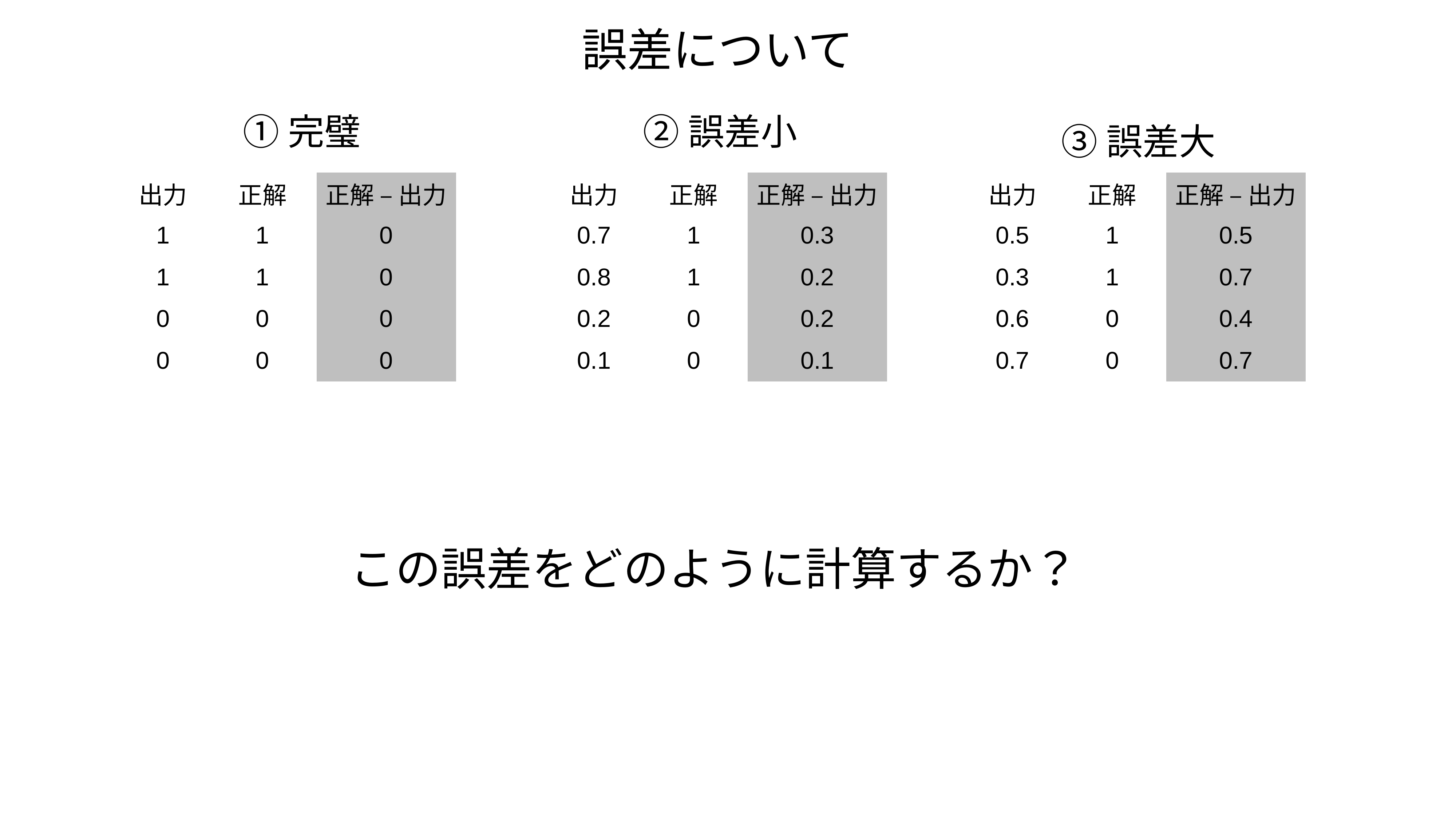

誤差について
①完璧
②誤差小
③誤差大
| 出力 | 正解 | 正解 – 出力 |
| --- | --- | --- |
| 1 | 1 | 0 |
| 1 | 1 | 0 |
| 0 | 0 | 0 |
| 0 | 0 | 0 |
| 出力 | 正解 | 正解 – 出力 |
| --- | --- | --- |
| 0.7 | 1 | 0.3 |
| 0.8 | 1 | 0.2 |
| 0.2 | 0 | 0.2 |
| 0.1 | 0 | 0.1 |
| 出力 | 正解 | 正解 – 出力 |
| --- | --- | --- |
| 0.5 | 1 | 0.5 |
| 0.3 | 1 | 0.7 |
| 0.6 | 0 | 0.4 |
| 0.7 | 0 | 0.7 |
この誤差をどのように計算するか？